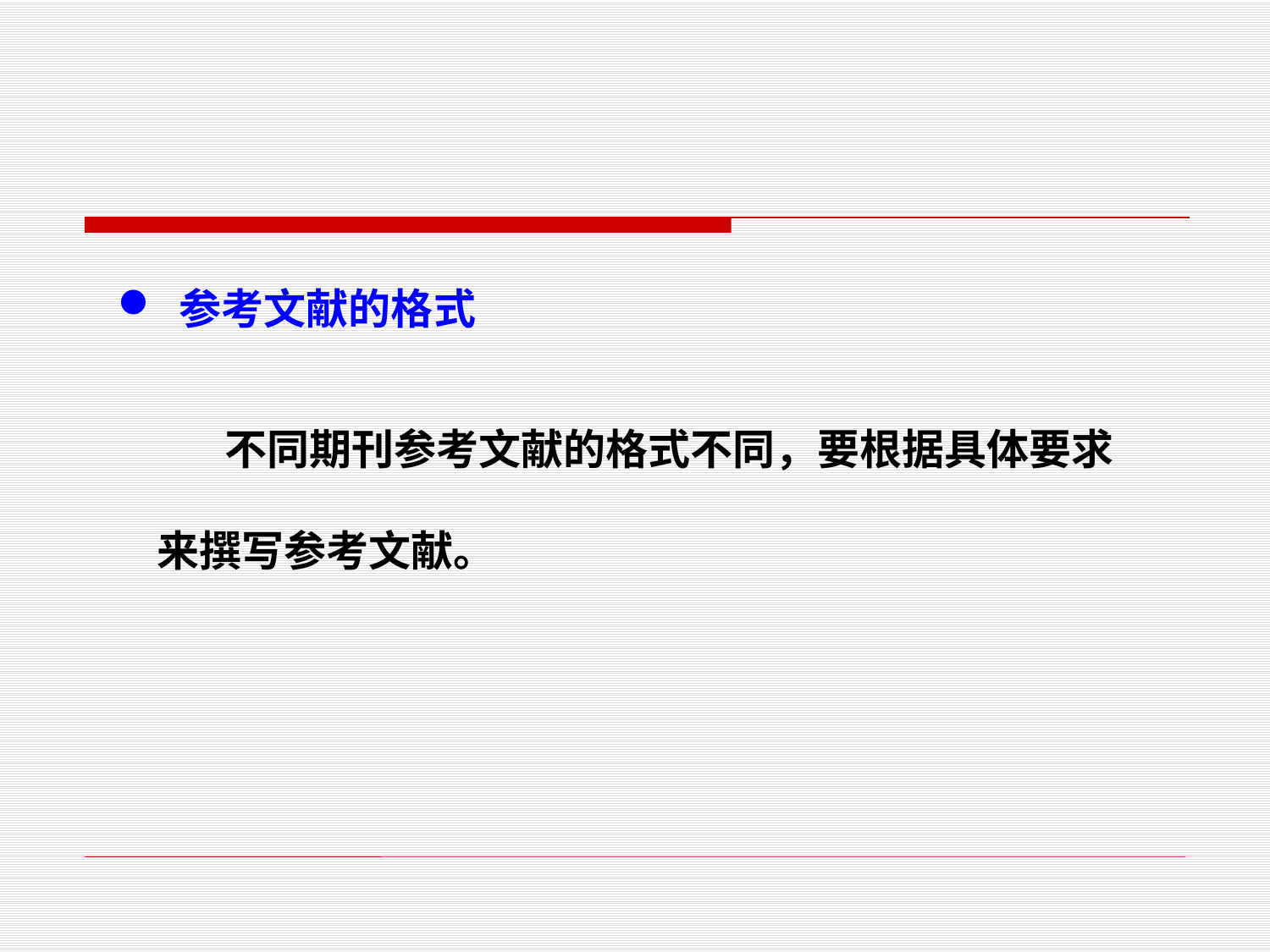

参考文献的格式
      不同期刊参考文献的格式不同，要根据具体要求来撰写参考文献。